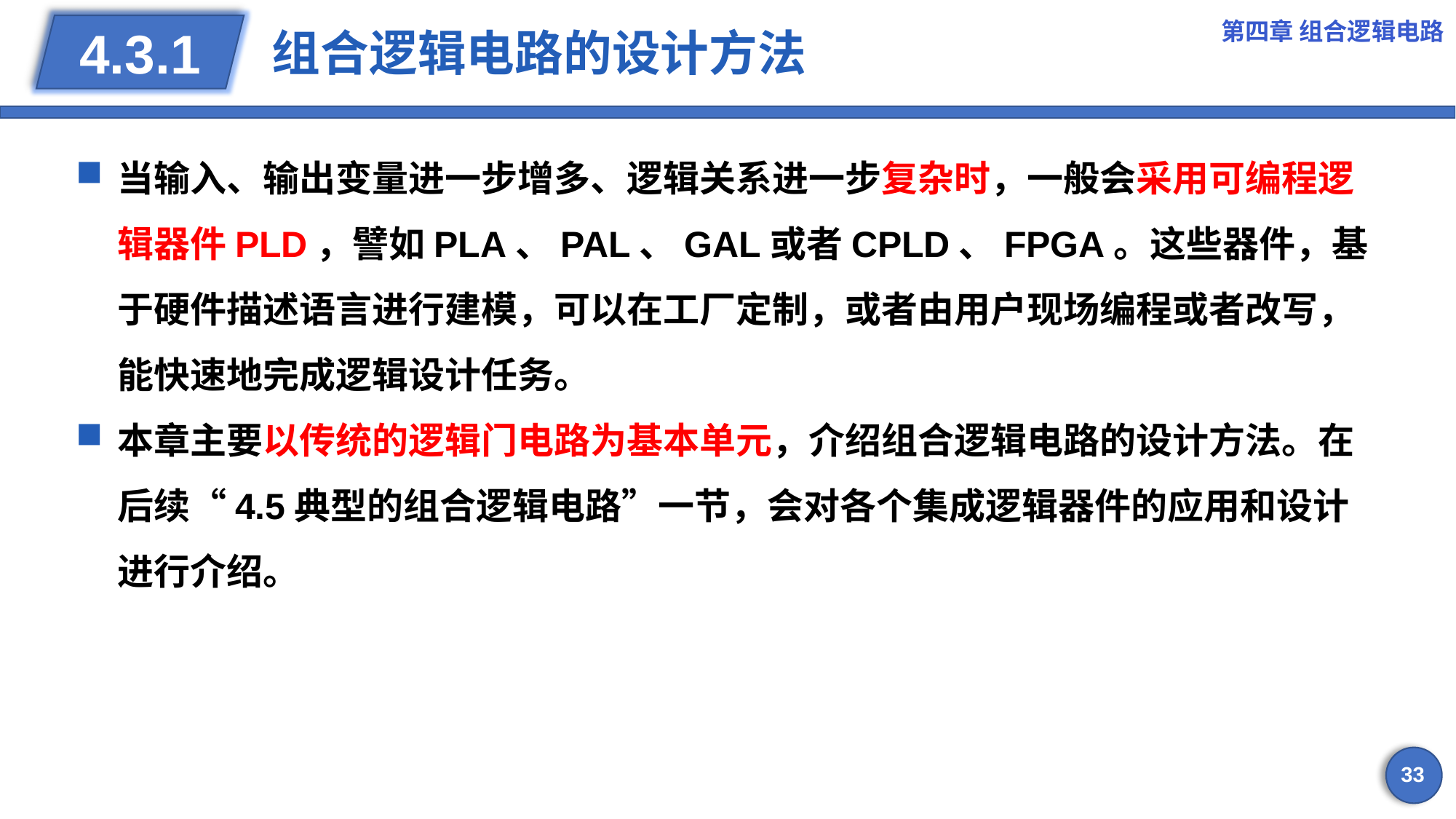

第四章 组合逻辑电路
# 组合逻辑电路的设计方法
4.3.1
当输入、输出变量进一步增多、逻辑关系进一步复杂时，一般会采用可编程逻辑器件PLD，譬如PLA、PAL、GAL或者CPLD、FPGA。这些器件，基于硬件描述语言进行建模，可以在工厂定制，或者由用户现场编程或者改写，能快速地完成逻辑设计任务。
本章主要以传统的逻辑门电路为基本单元，介绍组合逻辑电路的设计方法。在后续“4.5典型的组合逻辑电路”一节，会对各个集成逻辑器件的应用和设计进行介绍。
33